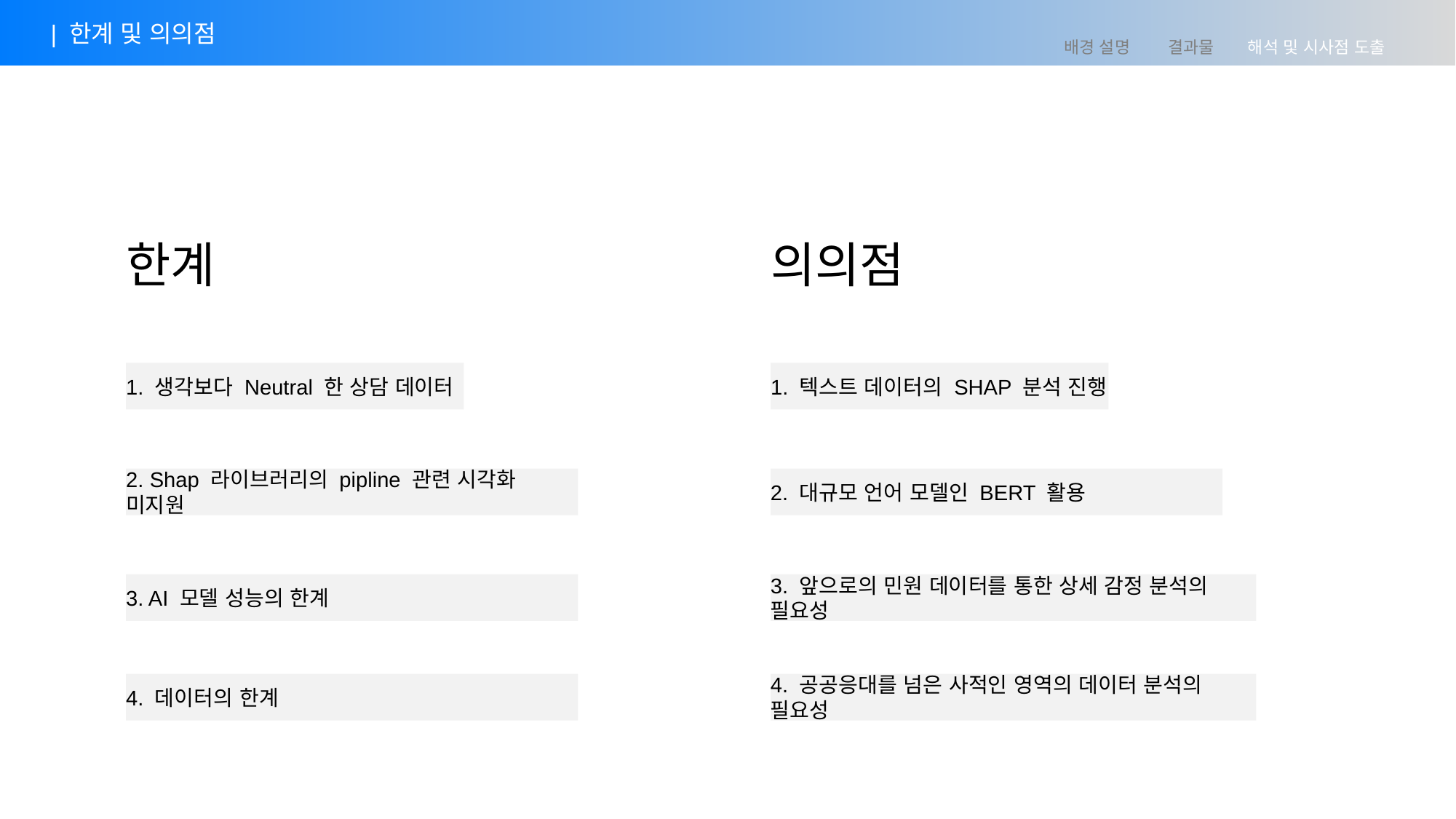

| 한계 및 의의점
배경 설명        결과물       해석 및 시사점 도출
한계
의의점
1. 생각보다 Neutral 한 상담 데이터
1. 텍스트 데이터의 SHAP 분석 진행
2. Shap 라이브러리의 pipline 관련 시각화 미지원
2. 대규모 언어 모델인 BERT 활용
3. AI 모델 성능의 한계
3. 앞으로의 민원 데이터를 통한 상세 감정 분석의 필요성
4. 데이터의 한계
4. 공공응대를 넘은 사적인 영역의 데이터 분석의 필요성